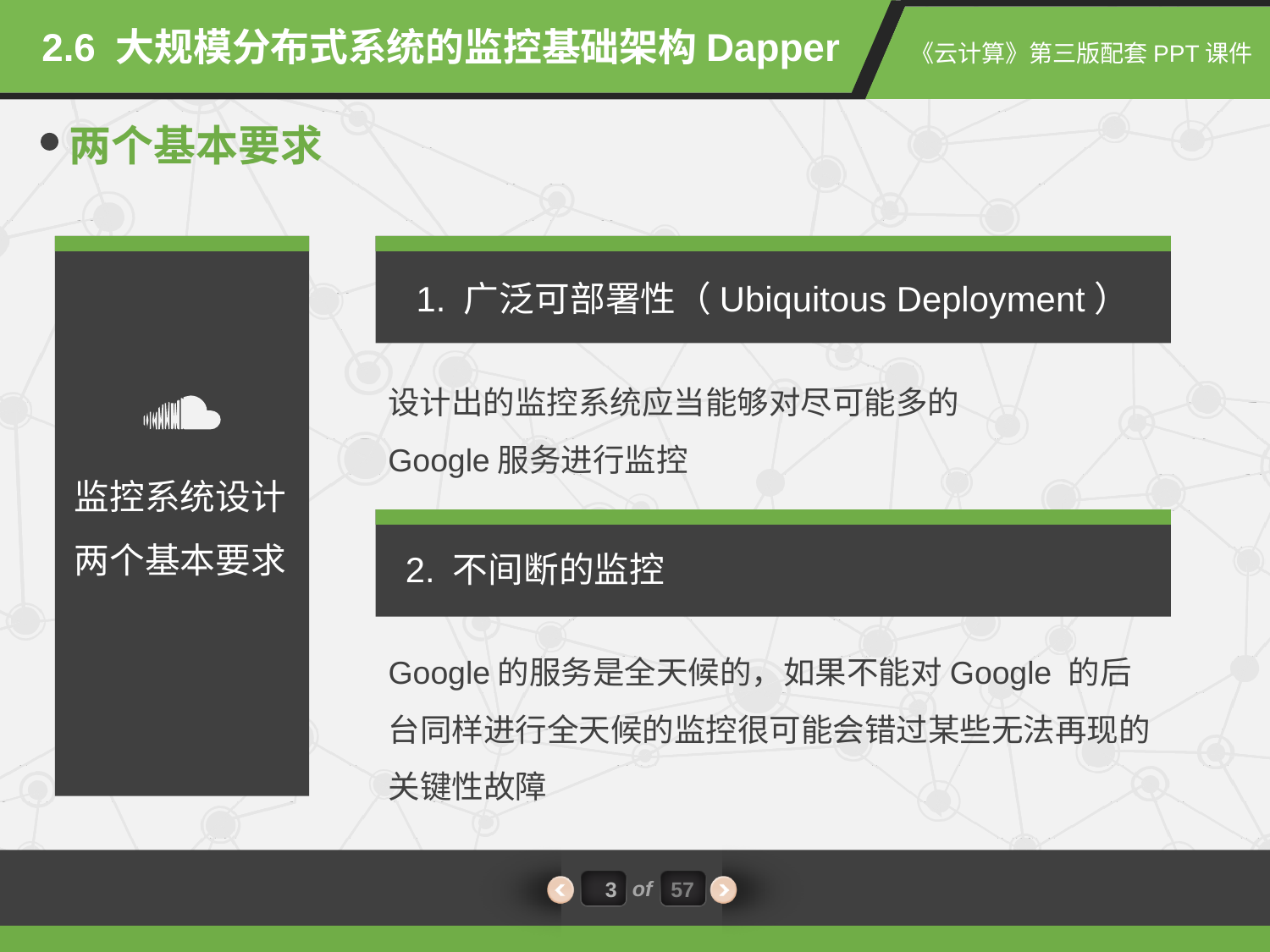

2.6 大规模分布式系统的监控基础架构Dapper
两个基本要求

1. 广泛可部署性（Ubiquitous Deployment）
设计出的监控系统应当能够对尽可能多的Google服务进行监控

监控系统设计
两个基本要求

2. 不间断的监控
Google的服务是全天候的，如果不能对Google 的后台同样进行全天候的监控很可能会错过某些无法再现的关键性故障
3